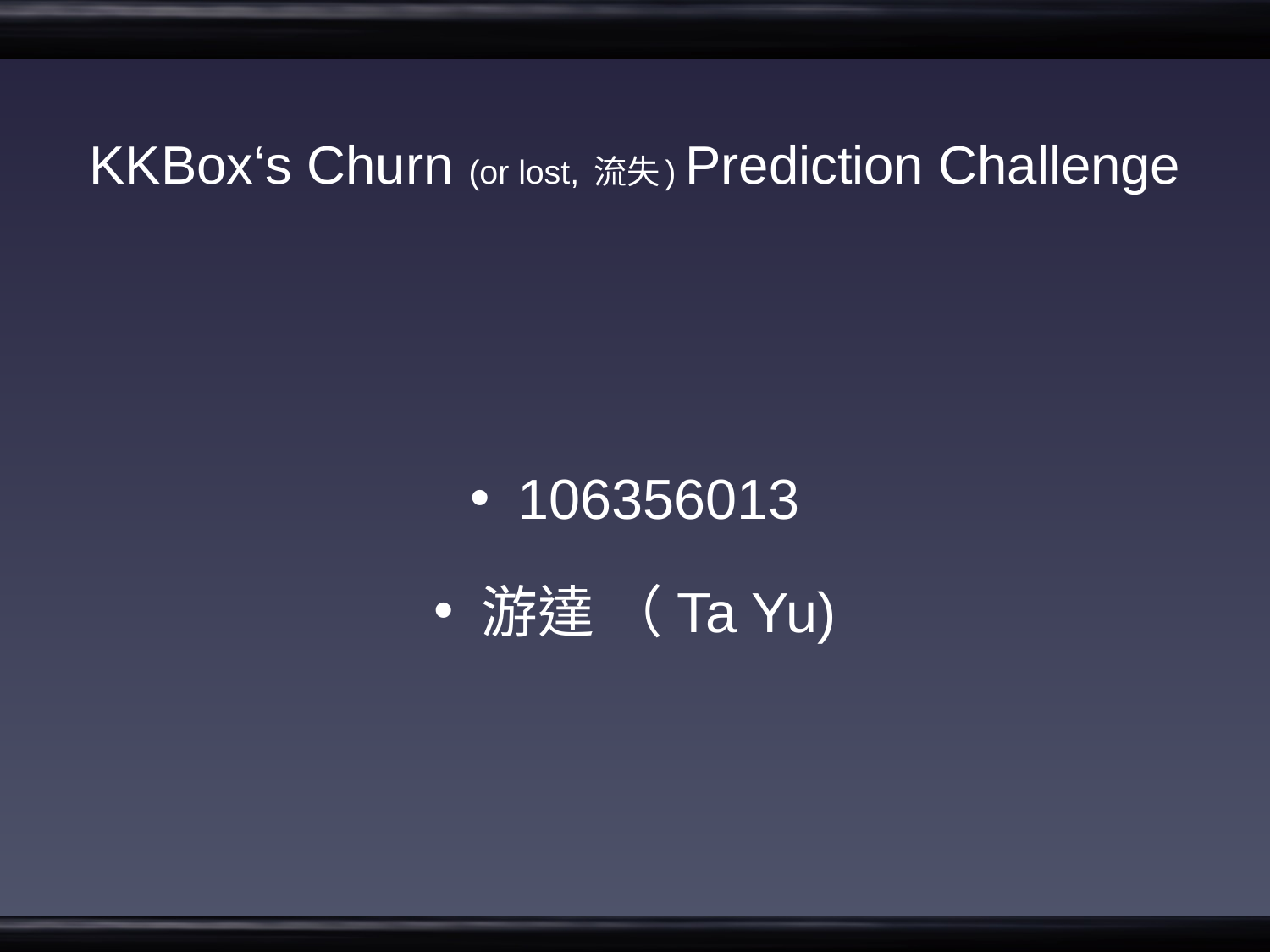

# KKBox‘s Churn (or lost, 流失) Prediction Challenge
106356013
游達 （Ta Yu)